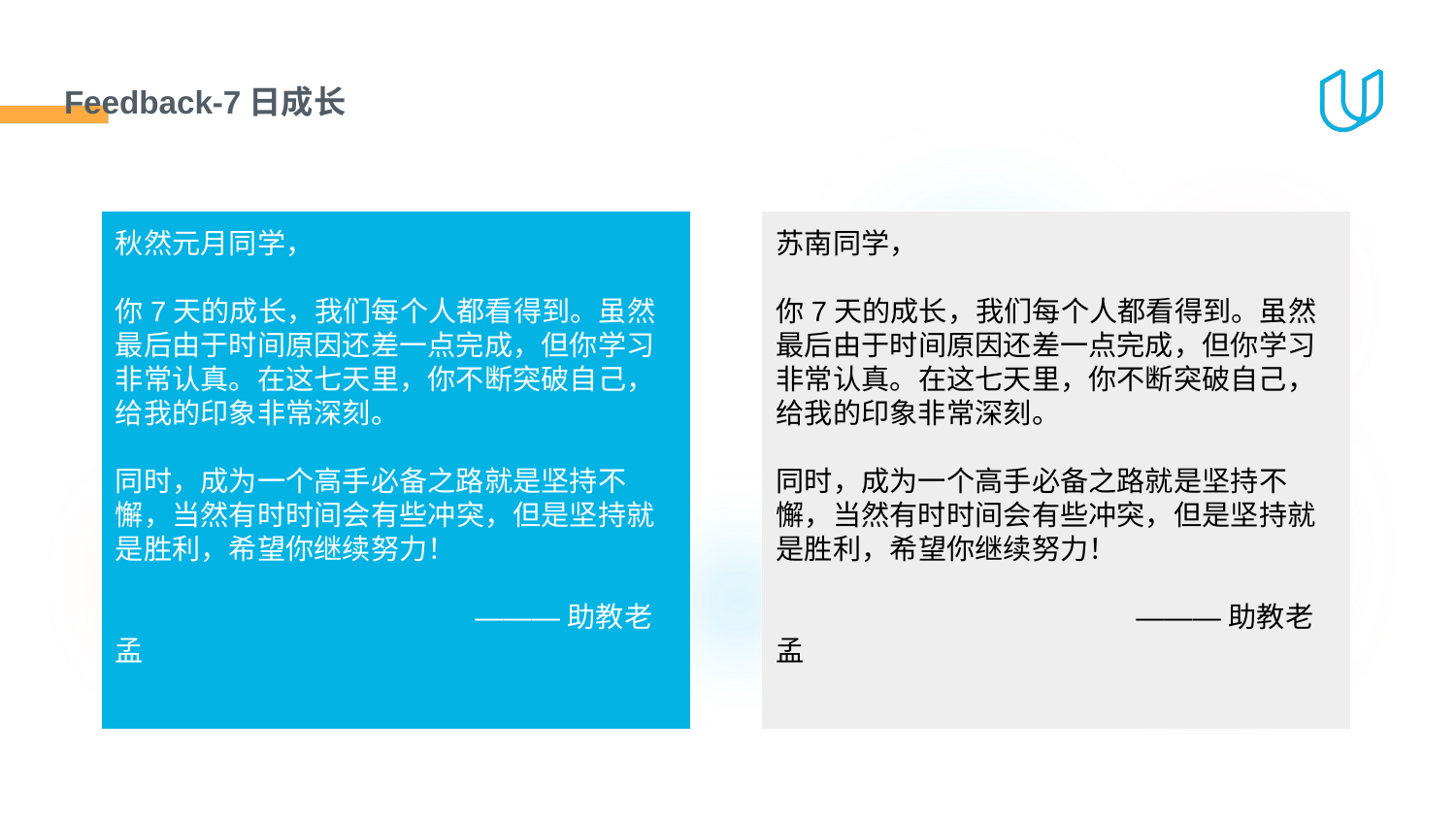

# Feedback-7日成长

秋然元月同学，

你7天的成长，我们每个人都看得到。虽然最后由于时间原因还差一点完成，但你学习非常认真。在这七天里，你不断突破自己，给我的印象非常深刻。

同时，成为一个高手必备之路就是坚持不懈，当然有时时间会有些冲突，但是坚持就是胜利，希望你继续努力！

                                             ———助教老孟
苏南同学，

你7天的成长，我们每个人都看得到。虽然最后由于时间原因还差一点完成，但你学习非常认真。在这七天里，你不断突破自己，给我的印象非常深刻。

同时，成为一个高手必备之路就是坚持不懈，当然有时时间会有些冲突，但是坚持就是胜利，希望你继续努力！

                                             ———助教老孟